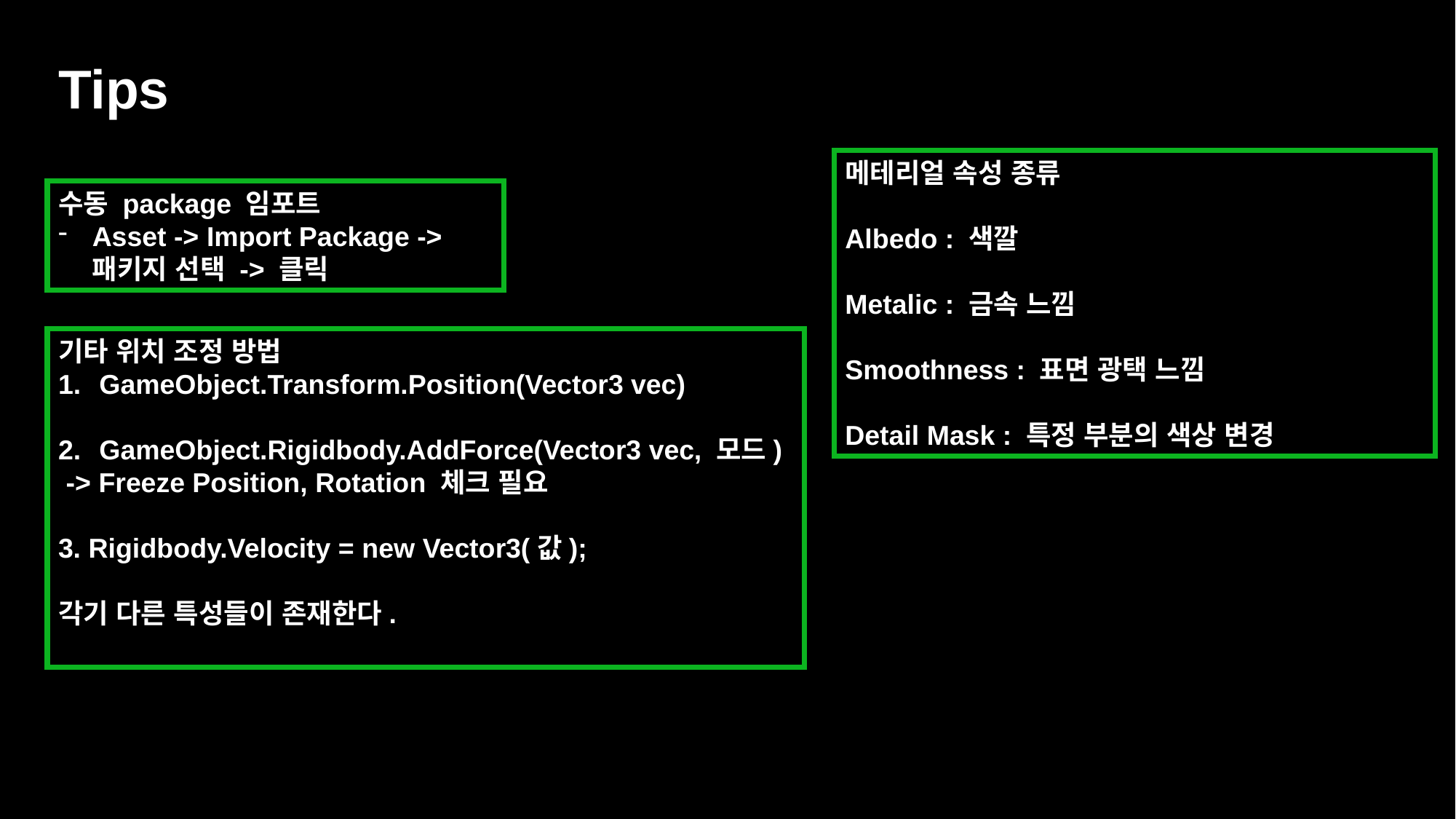

Tips
메테리얼 속성 종류

Albedo : 색깔

Metalic : 금속 느낌

Smoothness : 표면 광택 느낌

Detail Mask : 특정 부분의 색상 변경
수동 package 임포트
Asset -> Import Package -> 패키지 선택 -> 클릭
기타 위치 조정 방법
GameObject.Transform.Position(Vector3 vec)

GameObject.Rigidbody.AddForce(Vector3 vec, 모드)
 -> Freeze Position, Rotation 체크 필요

3. Rigidbody.Velocity = new Vector3(값);

각기 다른 특성들이 존재한다.